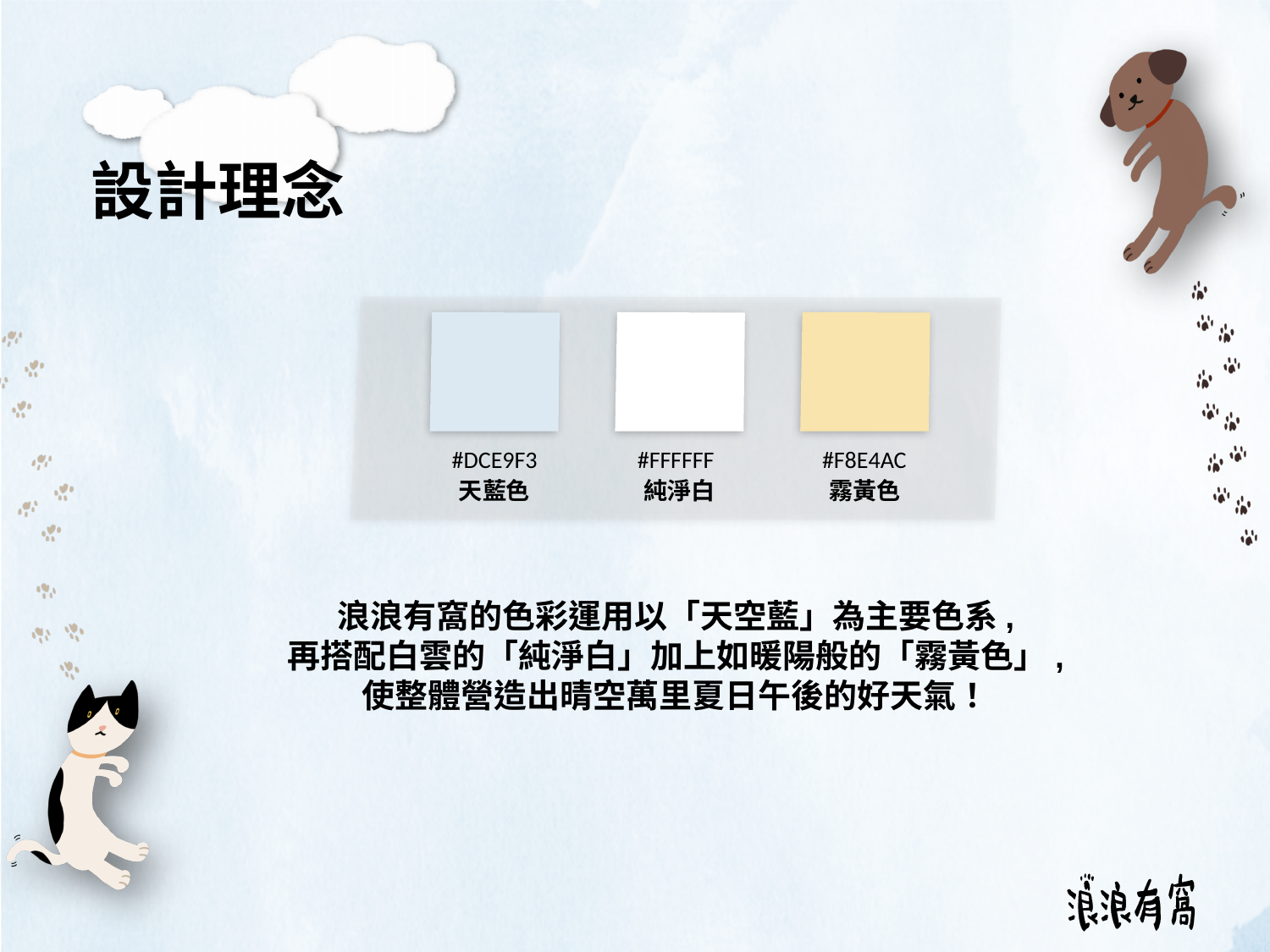

設計理念

#DCE9F3
#FFFFFF
#F8E4AC
天藍色
純淨白
霧黃色
浪浪有窩的色彩運用以「天空藍」為主要色系,
再搭配白雲的「純淨白」加上如暖陽般的「霧黃色」,
使整體營造出晴空萬里夏日午後的好天氣！